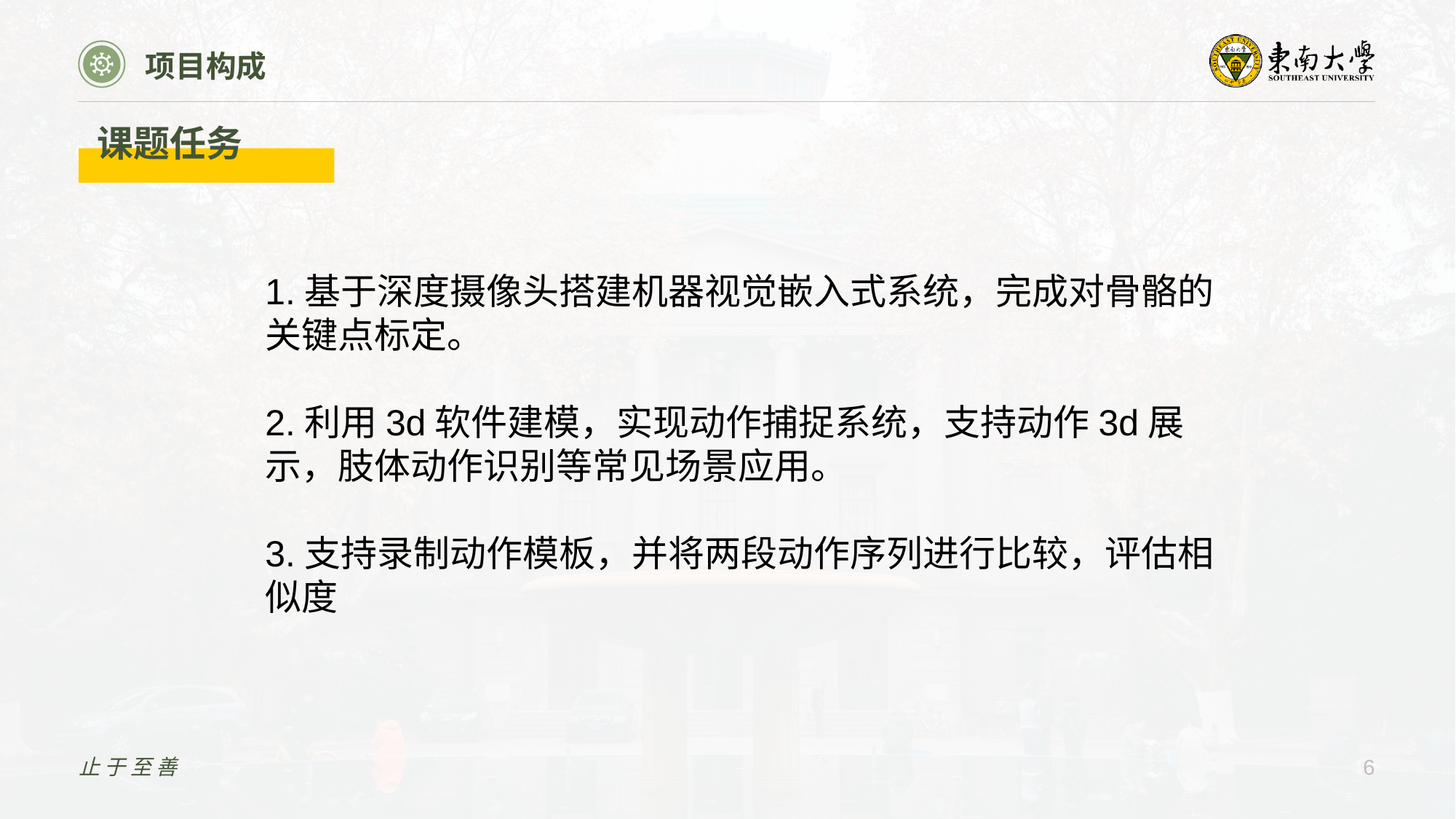

项目构成
课题任务

1.基于深度摄像头搭建机器视觉嵌入式系统，完成对骨骼的关键点标定。

2.利用3d软件建模，实现动作捕捉系统，支持动作3d展示，肢体动作识别等常见场景应用。

3.支持录制动作模板，并将两段动作序列进行比较，评估相似度
止于至善
6